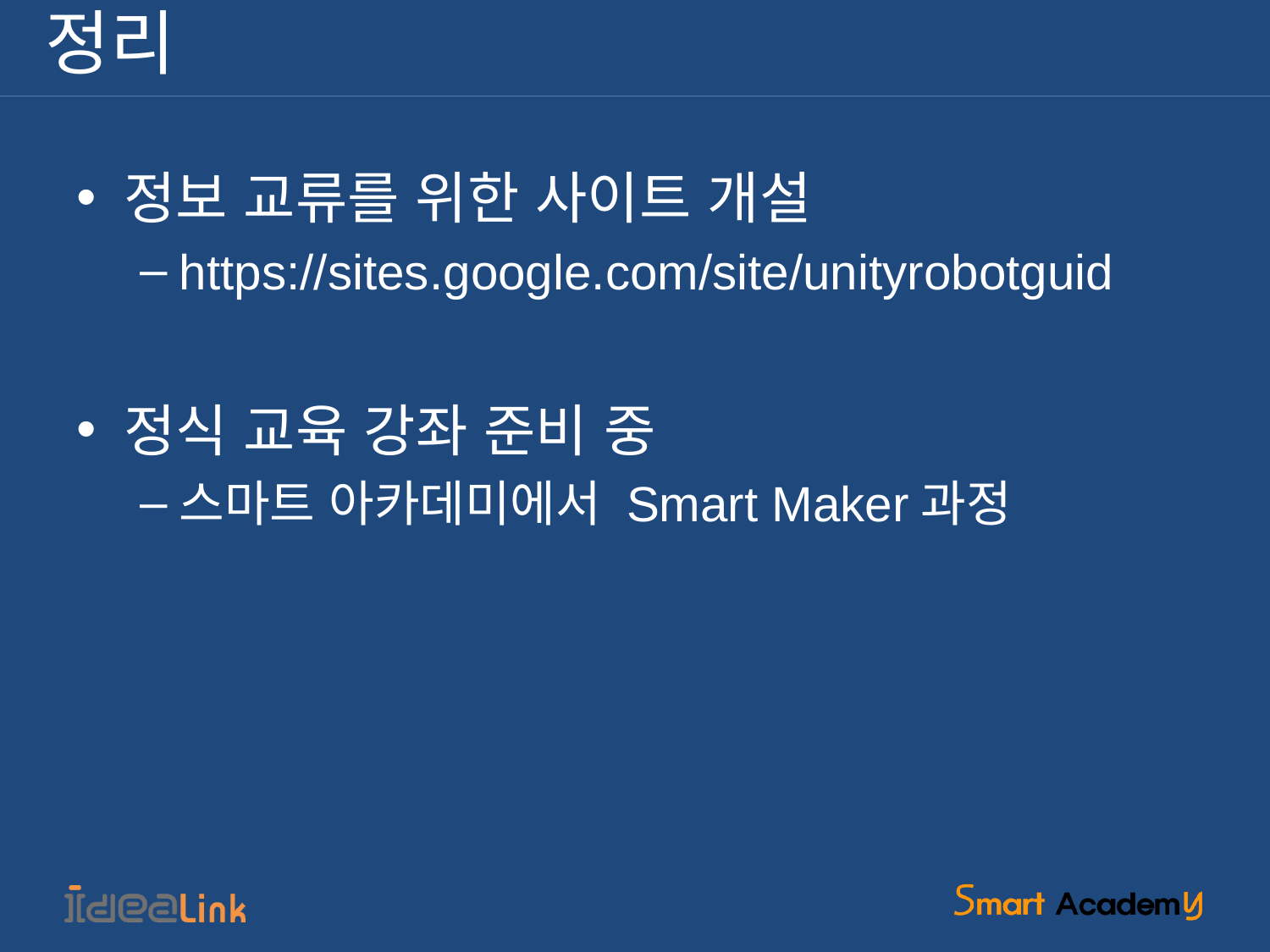

정리
정보 교류를 위한 사이트 개설
https://sites.google.com/site/unityrobotguid

정식 교육 강좌 준비 중
스마트 아카데미에서 Smart Maker과정